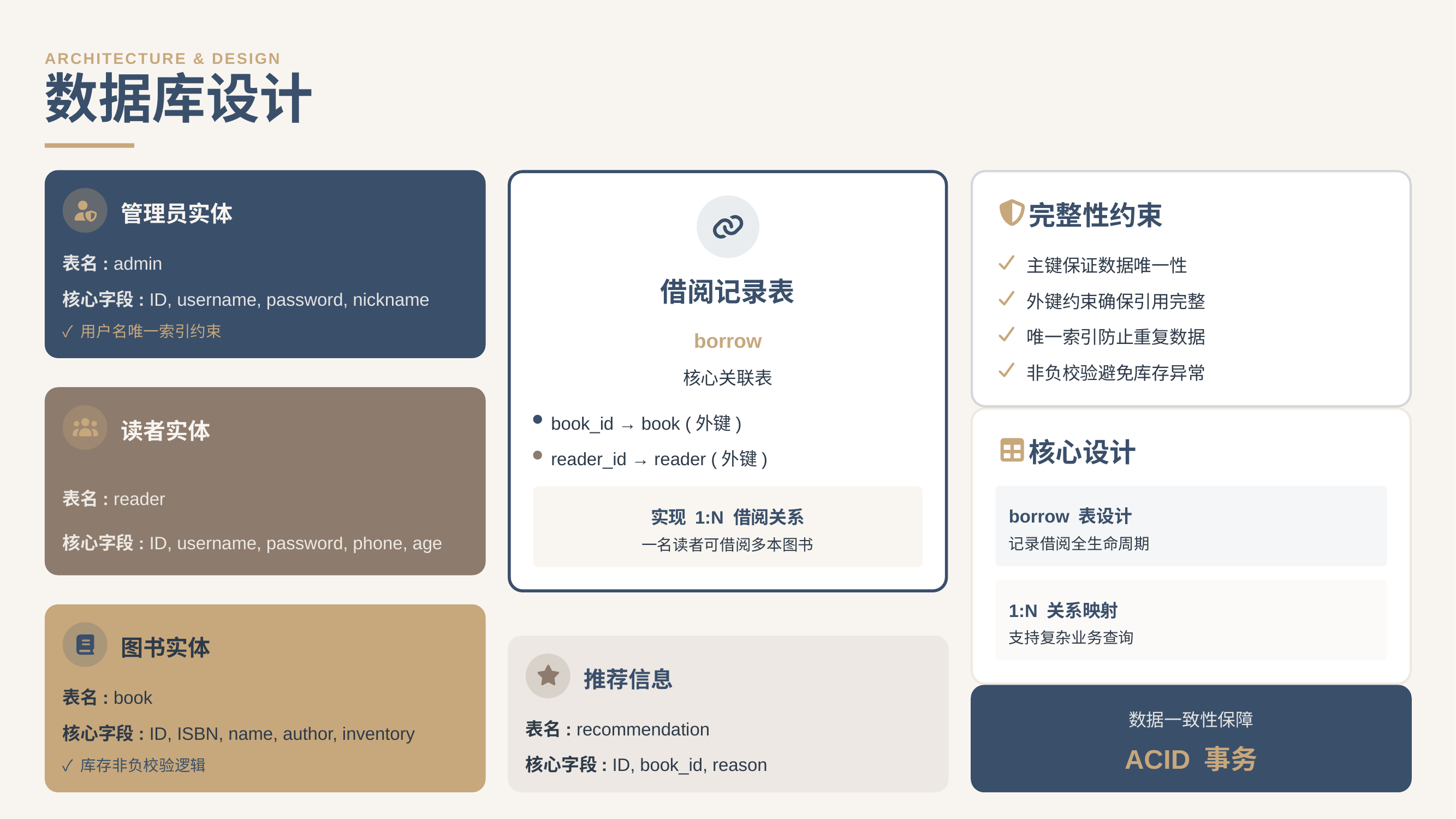

ARCHITECTURE & DESIGN
数据库设计

管理员实体
完整性约束

表名: admin
主键保证数据唯一性

借阅记录表
核心字段: ID, username, password, nickname
外键约束确保引用完整

✓ 用户名唯一索引约束
唯一索引防止重复数据
borrow

非负校验避免库存异常

核心关联表

book_id → book (外键)

读者实体

核心设计

reader_id → reader (外键)

表名: reader

borrow 表设计
实现 1:N 借阅关系
核心字段: ID, username, password, phone, age
记录借阅全生命周期
一名读者可借阅多本图书

1:N 关系映射

支持复杂业务查询
图书实体

推荐信息

表名: book

数据一致性保障
表名: recommendation
核心字段: ID, ISBN, name, author, inventory
ACID 事务
核心字段: ID, book_id, reason
✓ 库存非负校验逻辑